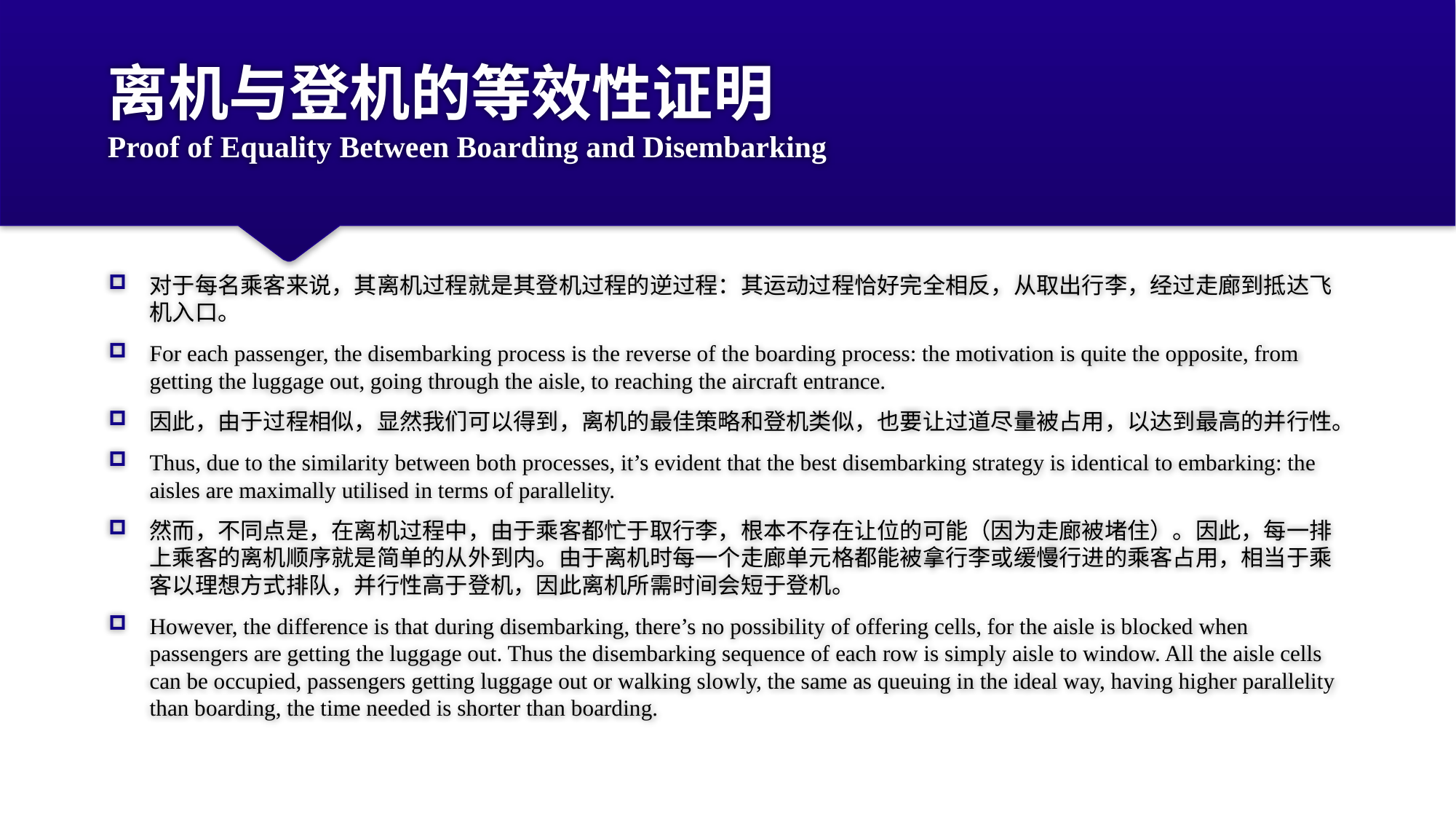

# 离机与登机的等效性证明 Proof of Equality Between Boarding and Disembarking
对于每名乘客来说，其离机过程就是其登机过程的逆过程：其运动过程恰好完全相反，从取出行李，经过走廊到抵达飞机入口。
For each passenger, the disembarking process is the reverse of the boarding process: the motivation is quite the opposite, from getting the luggage out, going through the aisle, to reaching the aircraft entrance.
因此，由于过程相似，显然我们可以得到，离机的最佳策略和登机类似，也要让过道尽量被占用，以达到最高的并行性。
Thus, due to the similarity between both processes, it’s evident that the best disembarking strategy is identical to embarking: the aisles are maximally utilised in terms of parallelity.
然而，不同点是，在离机过程中，由于乘客都忙于取行李，根本不存在让位的可能（因为走廊被堵住）。因此，每一排上乘客的离机顺序就是简单的从外到内。由于离机时每一个走廊单元格都能被拿行李或缓慢行进的乘客占用，相当于乘客以理想方式排队，并行性高于登机，因此离机所需时间会短于登机。
However, the difference is that during disembarking, there’s no possibility of offering cells, for the aisle is blocked when passengers are getting the luggage out. Thus the disembarking sequence of each row is simply aisle to window. All the aisle cells can be occupied, passengers getting luggage out or walking slowly, the same as queuing in the ideal way, having higher parallelity than boarding, the time needed is shorter than boarding.